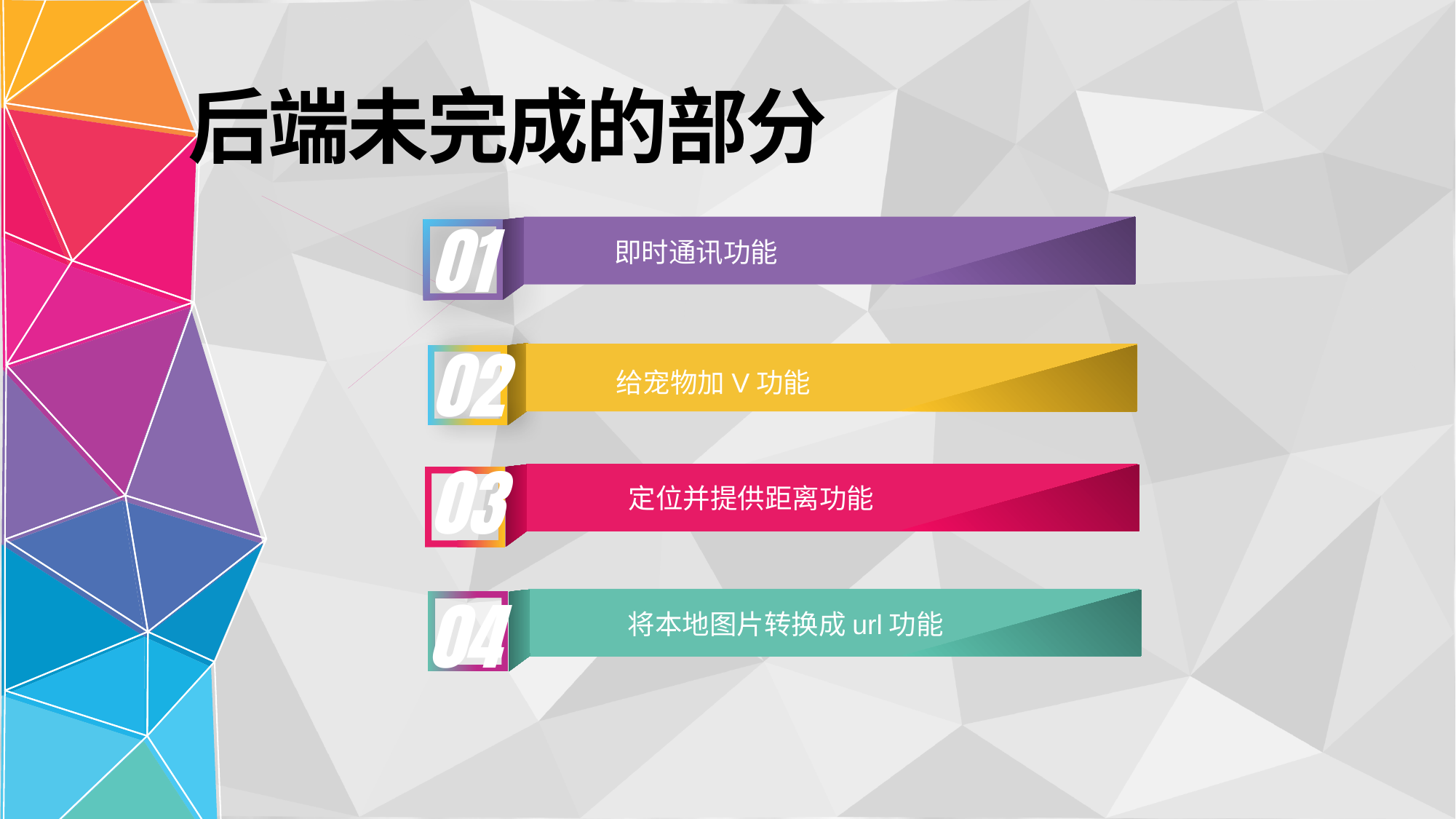

后端未完成的部分

01

即时通讯功能

02

给宠物加V功能
03

定位并提供距离功能

04
将本地图片转换成url功能